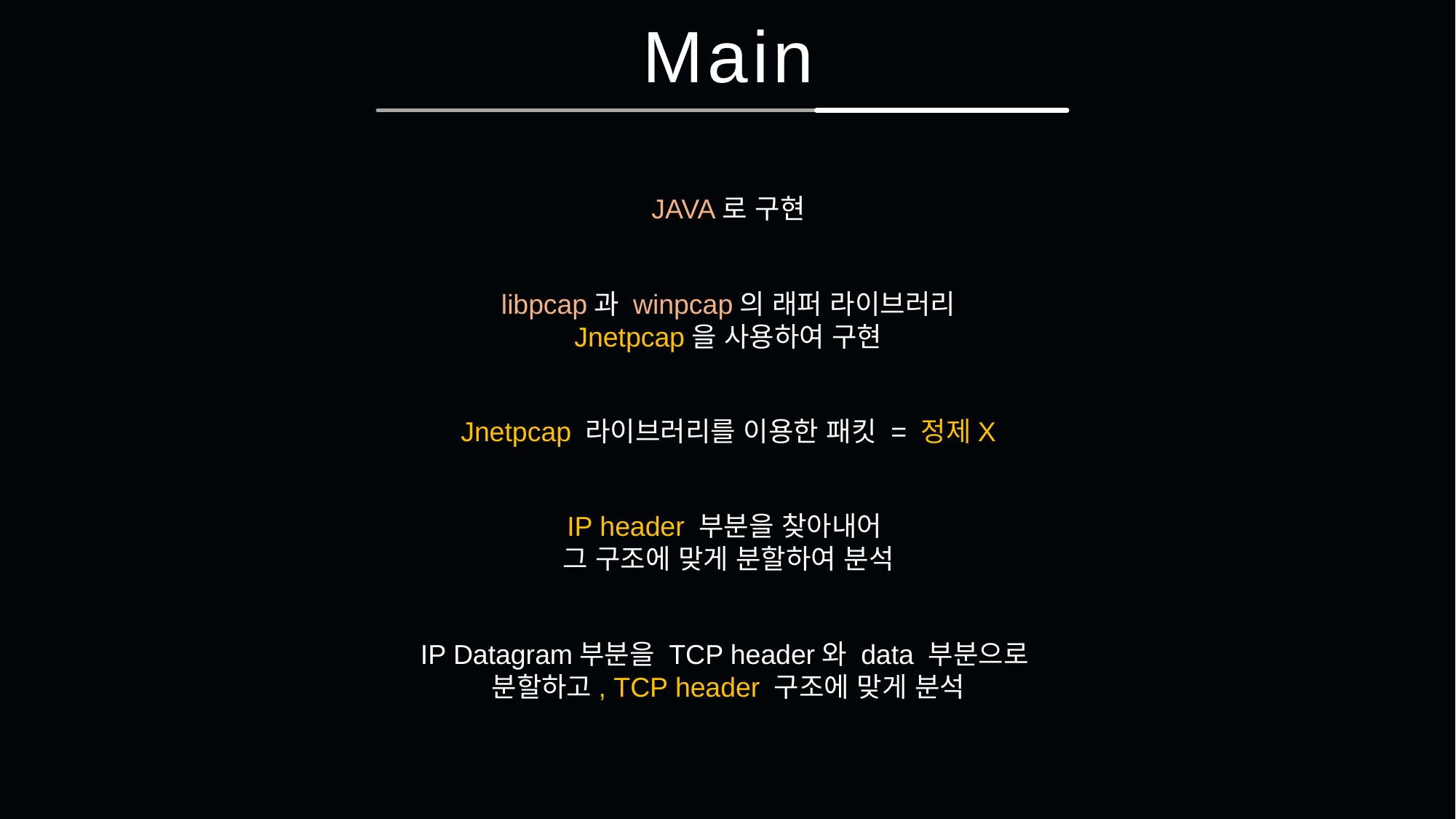

Main
JAVA로 구현
libpcap과 winpcap의 래퍼 라이브러리
Jnetpcap을 사용하여 구현
Jnetpcap 라이브러리를 이용한 패킷 = 정제X
IP header 부분을 찾아내어
그 구조에 맞게 분할하여 분석
IP Datagram부분을 TCP header와 data 부분으로
분할하고, TCP header 구조에 맞게 분석